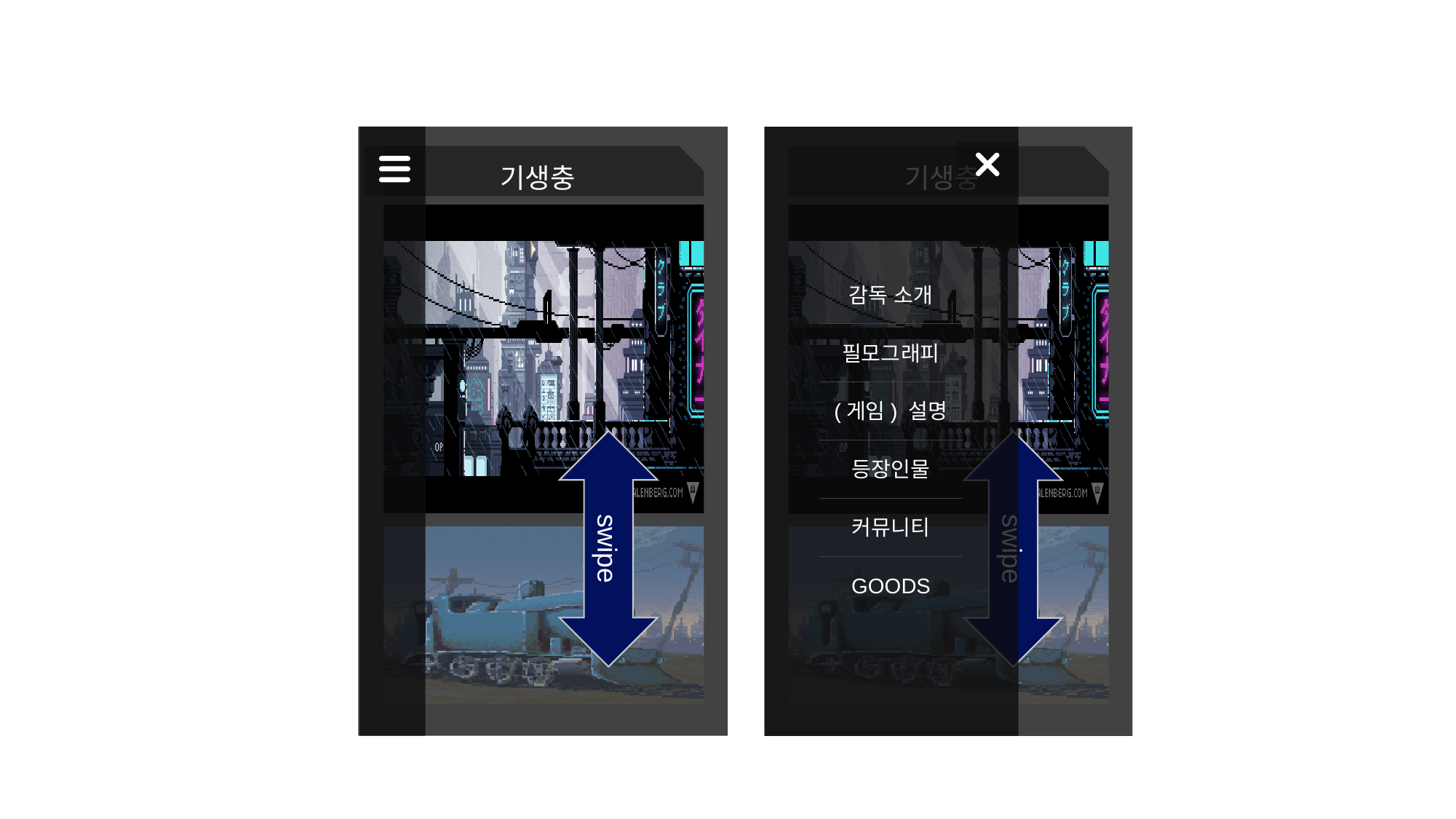

기생충

swipe

기생충

swipe

감독 소개
필모그래피
(게임) 설명
등장인물
커뮤니티
GOODS